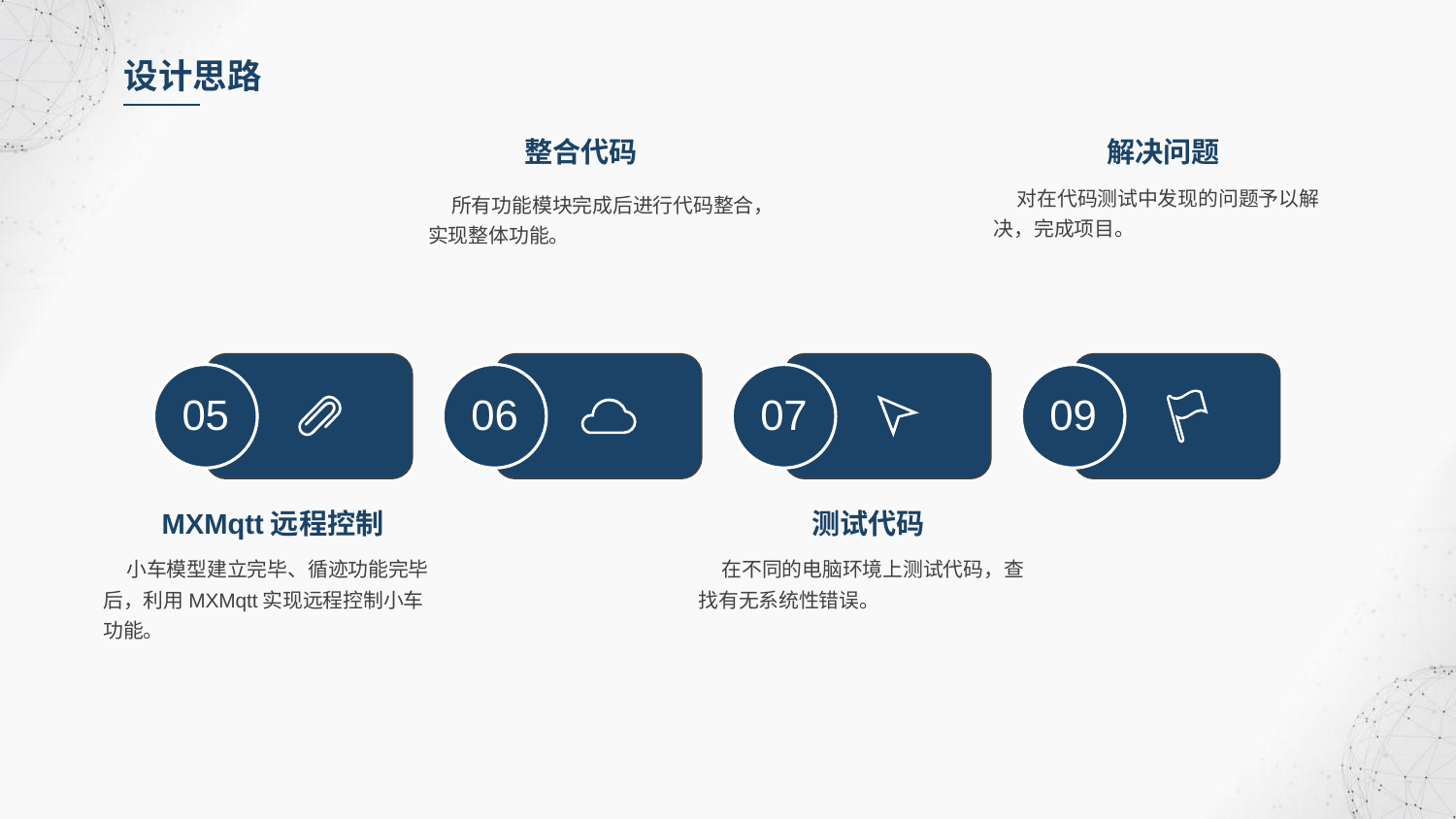

设计思路
整合代码
解决问题
    对在代码测试中发现的问题予以解决，完成项目。
    所有功能模块完成后进行代码整合，实现整体功能。

05

06

07

09

MXMqtt远程控制
测试代码
    小车模型建立完毕、循迹功能完毕后，利用MXMqtt实现远程控制小车功能。
    在不同的电脑环境上测试代码，查找有无系统性错误。